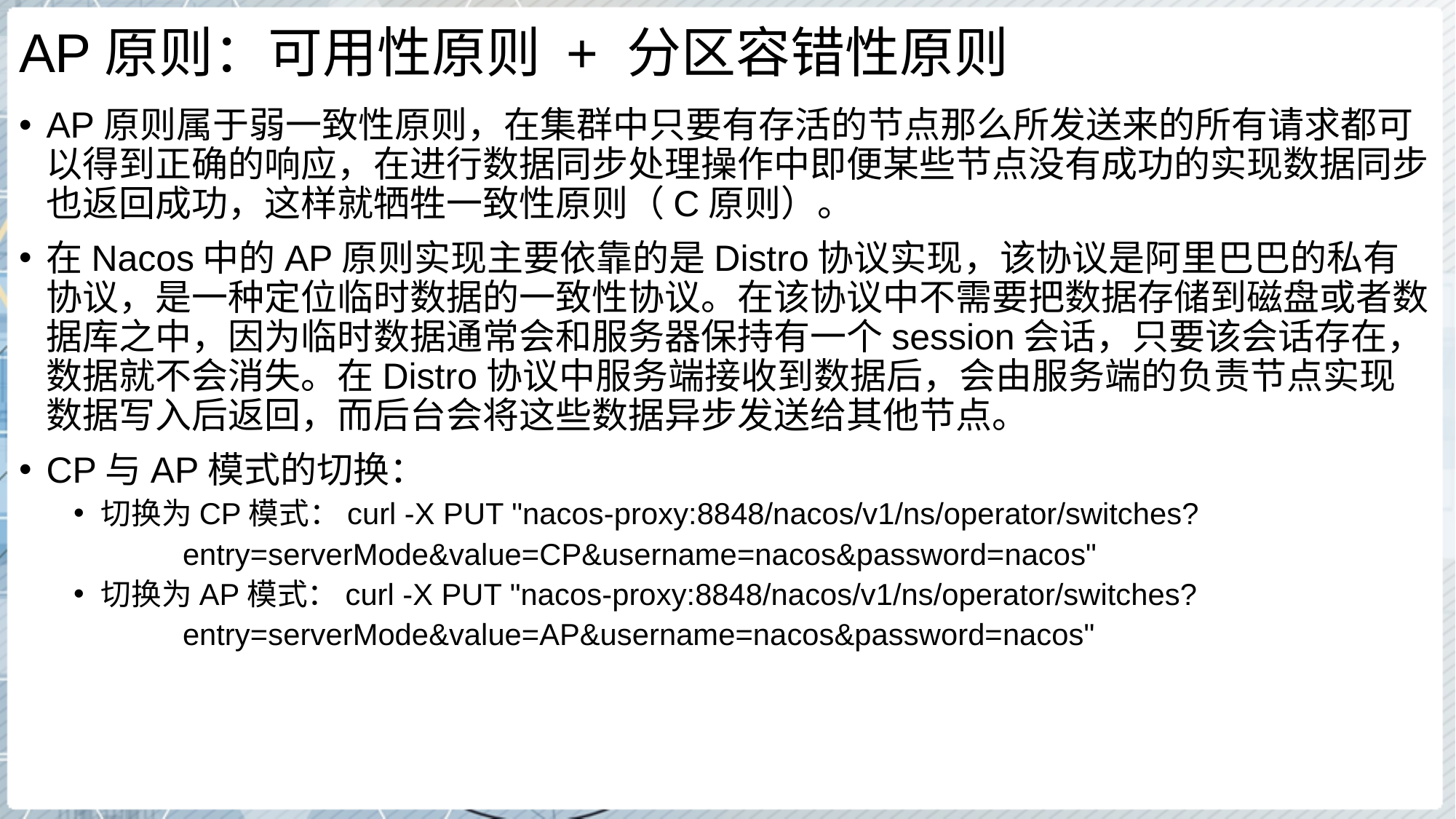

# AP原则：可用性原则 + 分区容错性原则
AP原则属于弱一致性原则，在集群中只要有存活的节点那么所发送来的所有请求都可以得到正确的响应，在进行数据同步处理操作中即便某些节点没有成功的实现数据同步也返回成功，这样就牺牲一致性原则（C原则）。
在Nacos中的AP原则实现主要依靠的是Distro协议实现，该协议是阿里巴巴的私有协议，是一种定位临时数据的一致性协议。在该协议中不需要把数据存储到磁盘或者数据库之中，因为临时数据通常会和服务器保持有一个session会话，只要该会话存在，数据就不会消失。在Distro协议中服务端接收到数据后，会由服务端的负责节点实现数据写入后返回，而后台会将这些数据异步发送给其他节点。
CP与AP模式的切换：
切换为CP模式：curl -X PUT "nacos-proxy:8848/nacos/v1/ns/operator/switches?
	entry=serverMode&value=CP&username=nacos&password=nacos"
切换为AP模式：curl -X PUT "nacos-proxy:8848/nacos/v1/ns/operator/switches?
	entry=serverMode&value=AP&username=nacos&password=nacos"